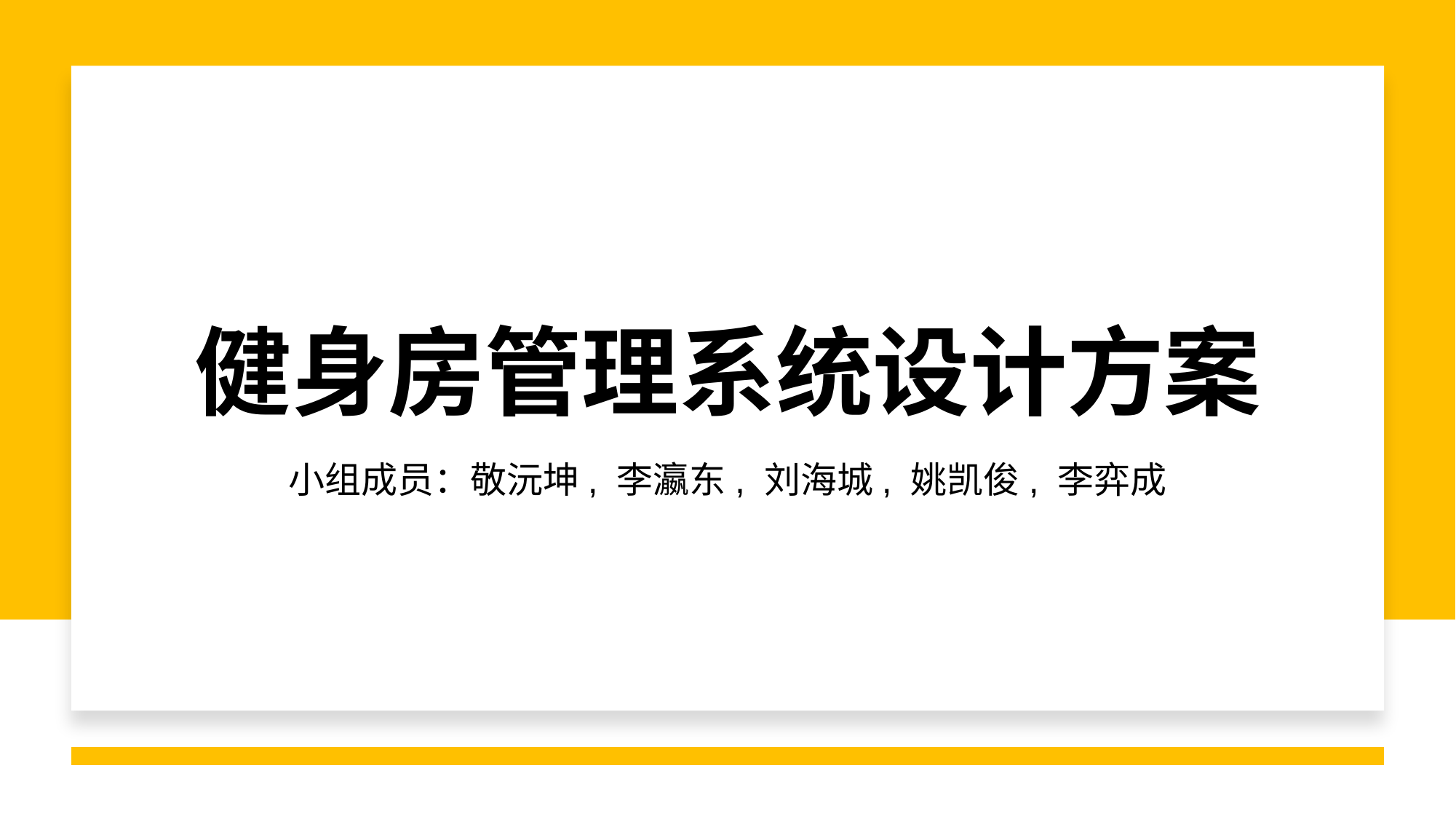

# 健身房管理系统设计方案
小组成员：敬沅坤, 李瀛东, 刘海城, 姚凯俊, 李弈成